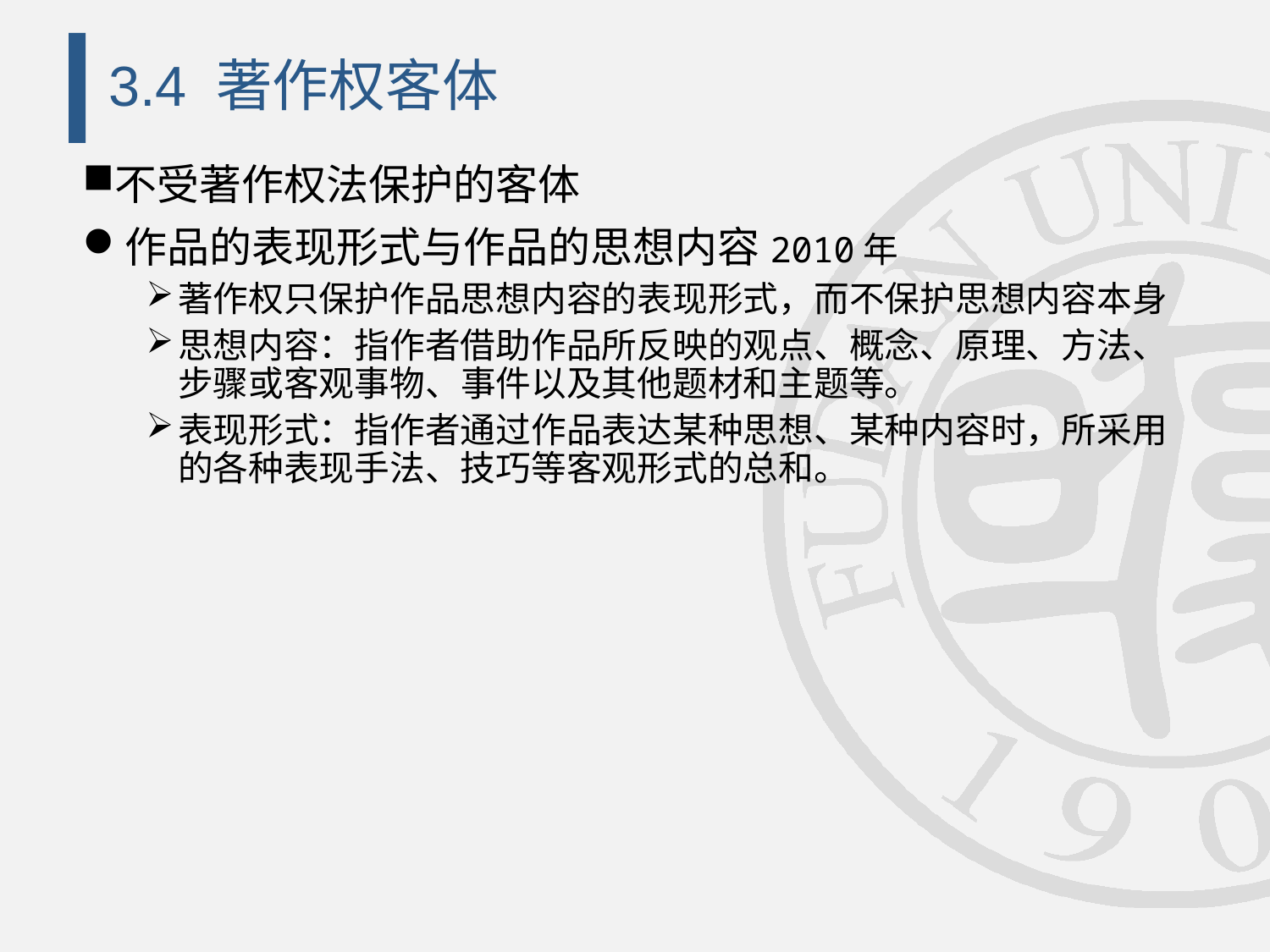

# 3.4 著作权客体
不受著作权法保护的客体
作品的表现形式与作品的思想内容2010年
著作权只保护作品思想内容的表现形式，而不保护思想内容本身
思想内容：指作者借助作品所反映的观点、概念、原理、方法、步骤或客观事物、事件以及其他题材和主题等。
表现形式：指作者通过作品表达某种思想、某种内容时，所采用的各种表现手法、技巧等客观形式的总和。